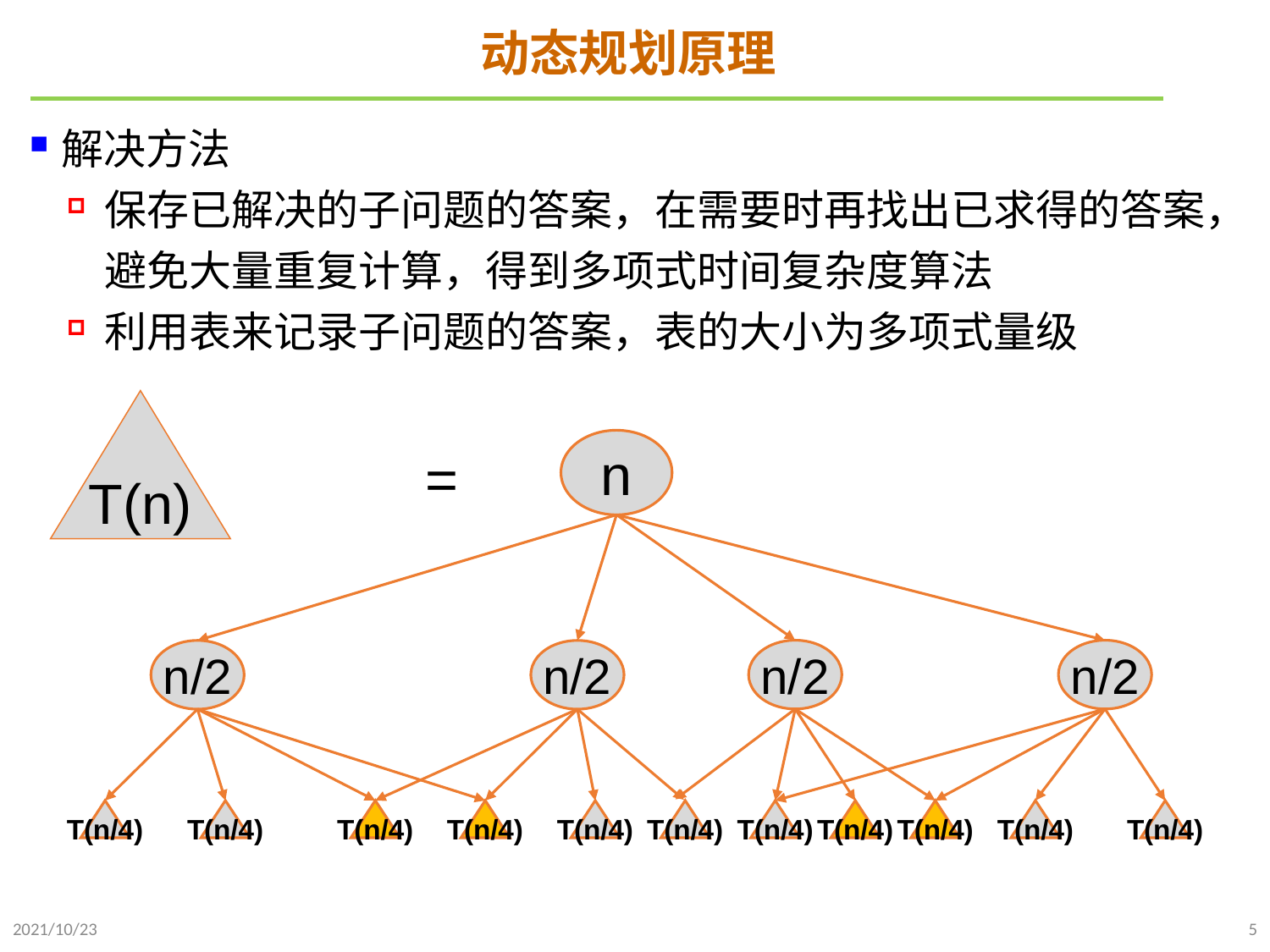

# 动态规划原理
解决方法
保存已解决的子问题的答案，在需要时再找出已求得的答案，避免大量重复计算，得到多项式时间复杂度算法
利用表来记录子问题的答案，表的大小为多项式量级

T(n)
n
=
n/2
n/2
n/2
n/2
T(n/4)
T(n/4)
T(n/4)
T(n/4)
T(n/4)
T(n/4)
T(n/4)
T(n/4)
T(n/4)
T(n/4)
T(n/4)

2021/10/23
5